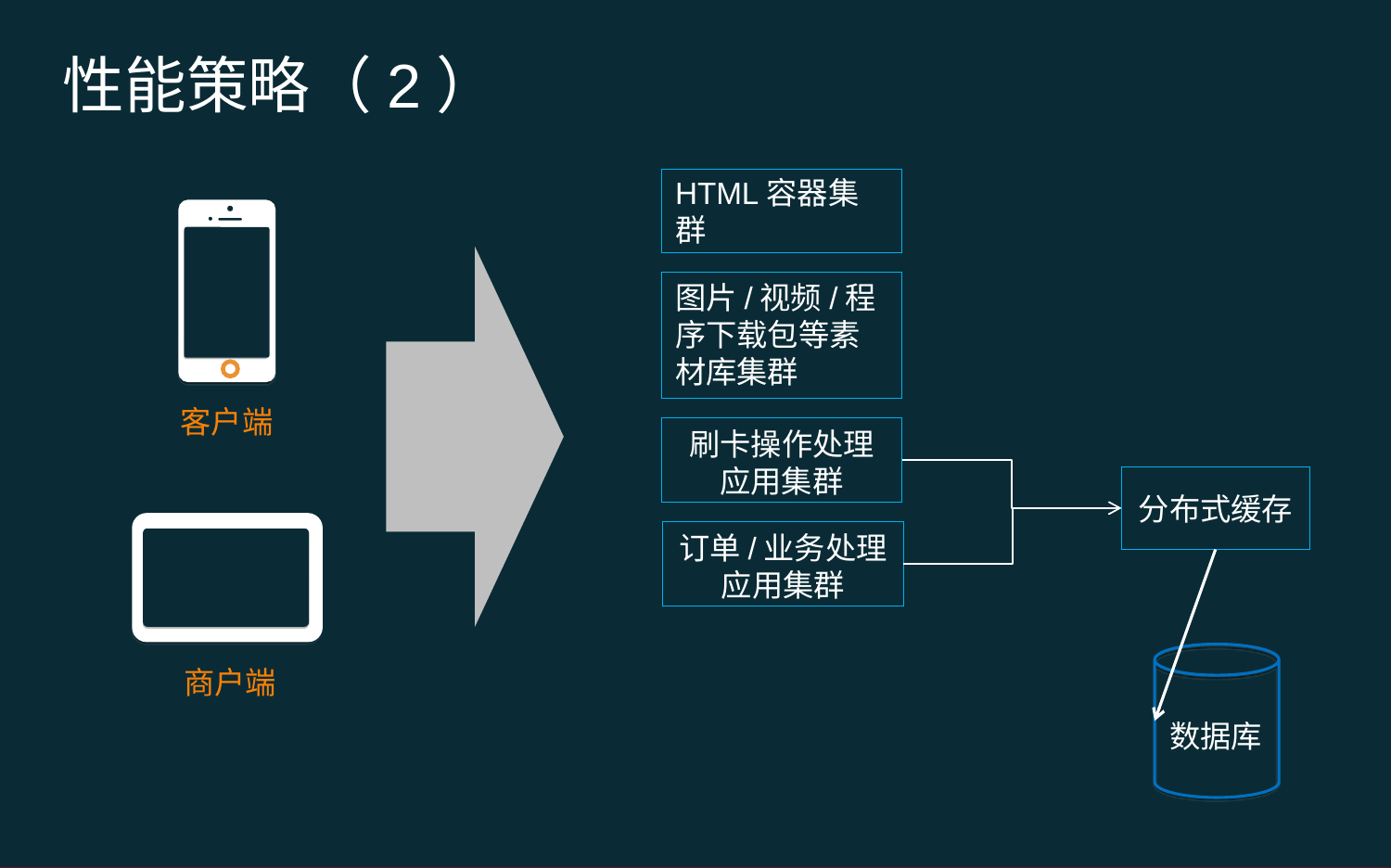

性能策略（2）
HTML容器集群

图片/视频/程序下载包等素材库集群
客户端
刷卡操作处理应用集群
分布式缓存

订单/业务处理应用集群

商户端
数据库